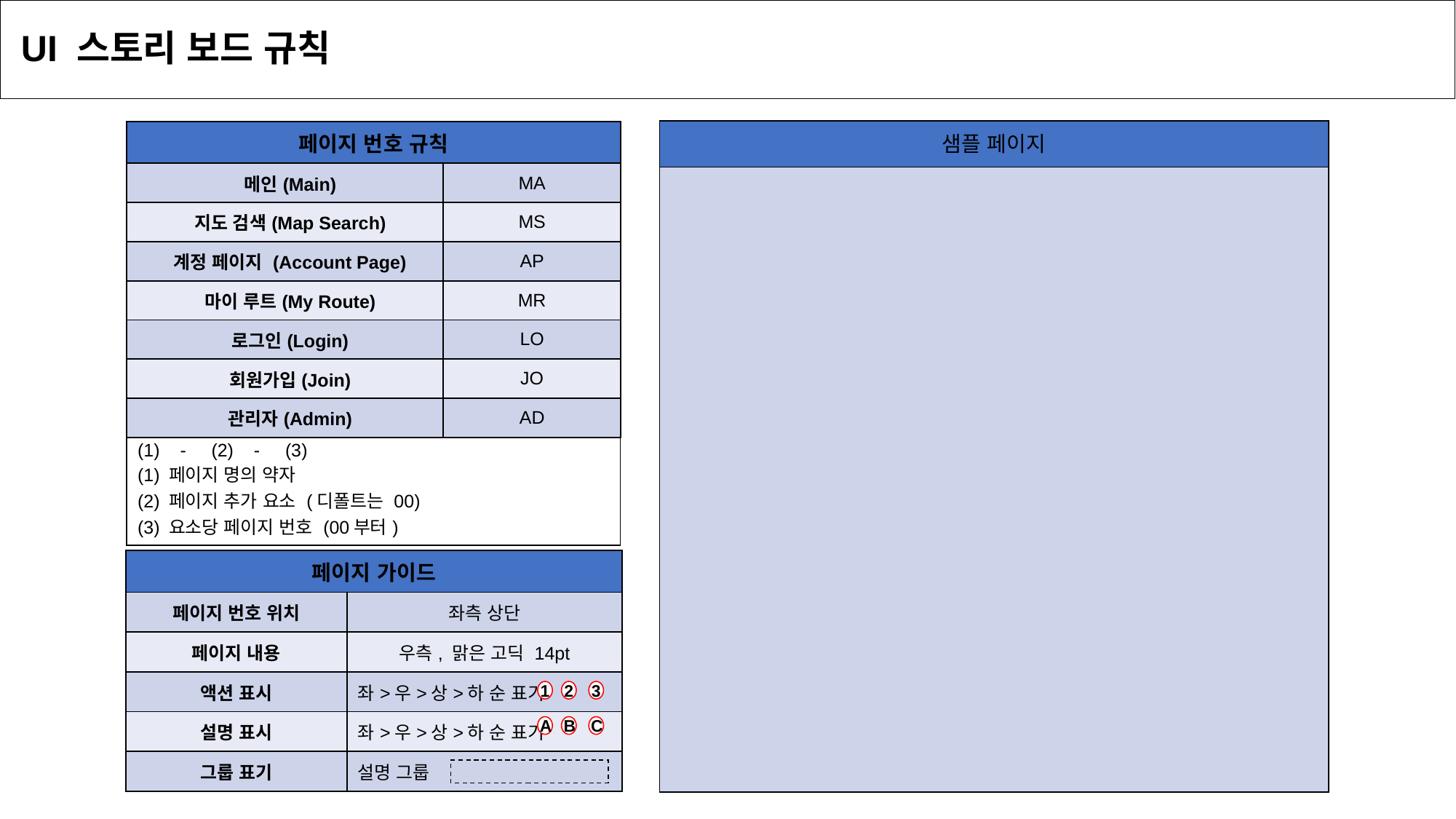

# UI 스토리 보드 규칙
| 샘플 페이지 |
| --- |
|  |
| 페이지 번호 규칙 |  |
| --- | --- |
| 메인(Main) | MA |
| 지도 검색(Map Search) | MS |
| 계정 페이지 (Account Page) | AP |
| 마이 루트(My Route) | MR |
| 로그인(Login) | LO |
| 회원가입(Join) | JO |
| 관리자(Admin) | AD |
| (1)    -     (2)    -     (3) (1) 페이지 명의 약자 (2) 페이지 추가 요소 (디폴트는 00) (3) 요소당 페이지 번호 (00부터) |
| --- |
| 페이지 가이드 |  |
| --- | --- |
| 페이지 번호 위치 | 좌측 상단 |
| 페이지 내용 | 우측, 맑은 고딕 14pt |
| 액션 표시 | 좌>우>상>하 순 표기 |
| 설명 표시 | 좌>우>상>하 순 표기 |
| 그룹 표기 | 설명 그룹 |
1
2
3
A
B
C